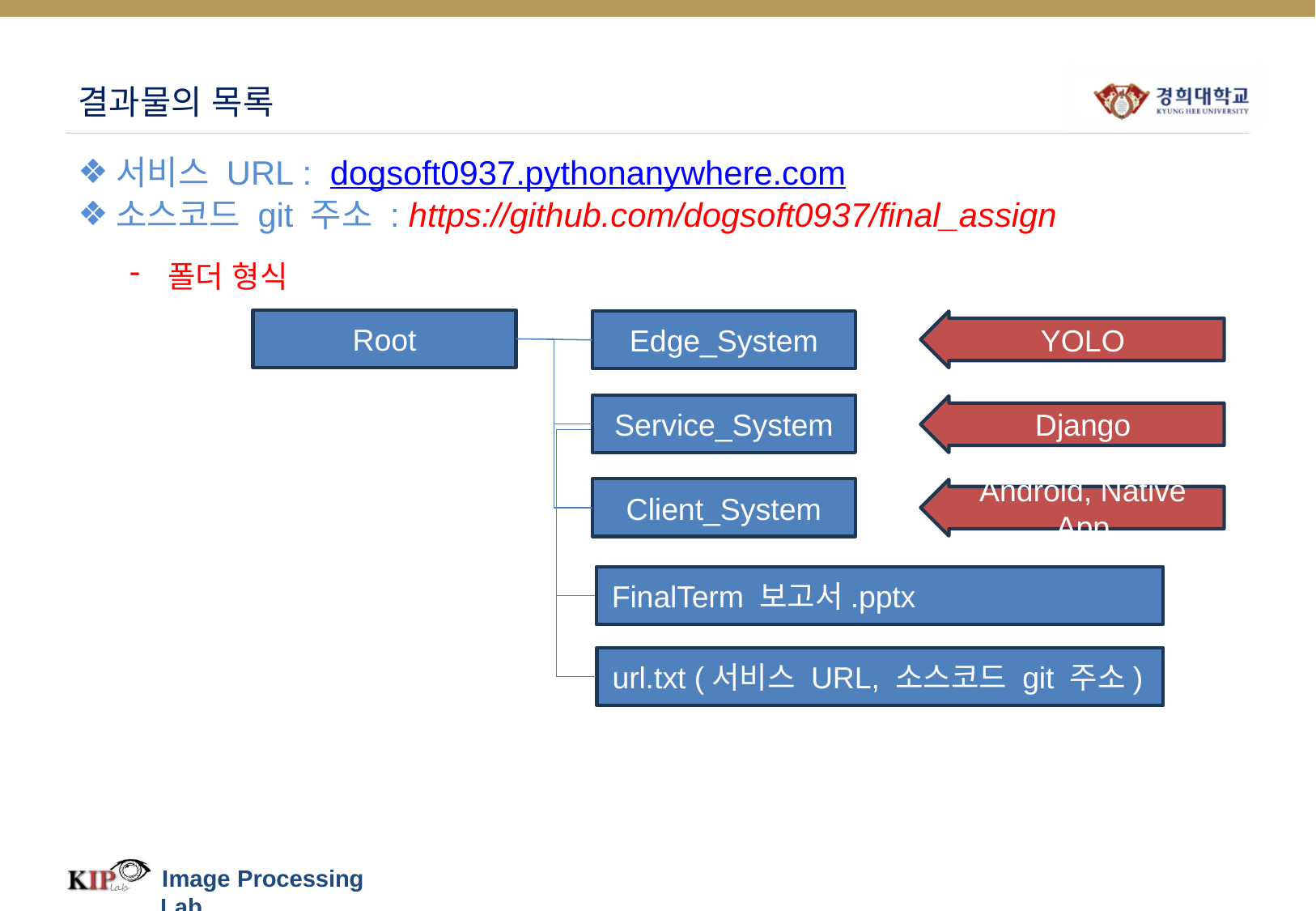

# 결과물의 목록
서비스 URL :  dogsoft0937.pythonanywhere.com
소스코드 git 주소 : https://github.com/dogsoft0937/final_assign
폴더 형식

Root

Edge_System

YOLO

Service_System

Django

Android, Native App

Client_System

FinalTerm 보고서.pptx

url.txt (서비스 URL, 소스코드 git 주소)
Image Processing Lab